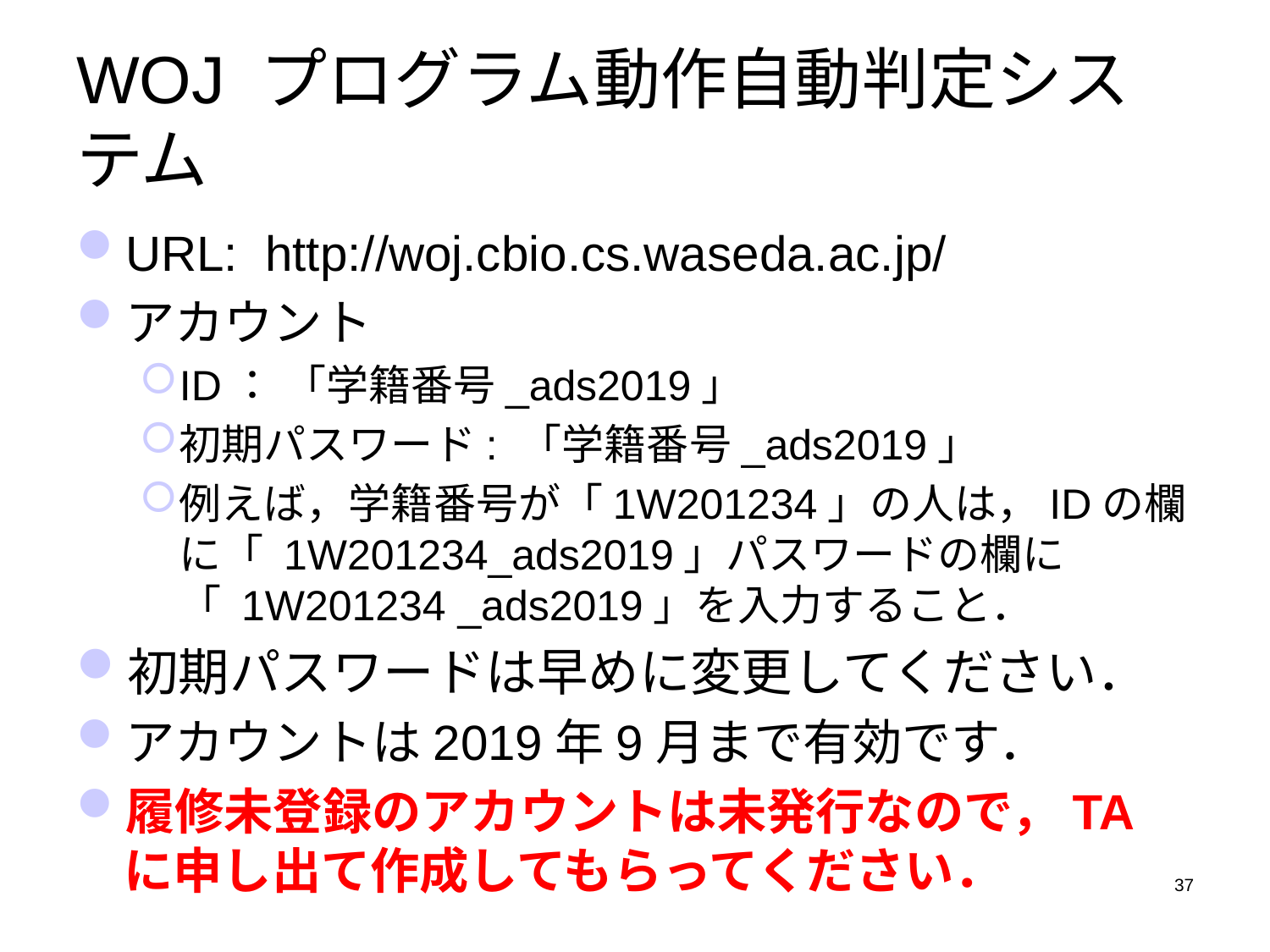

# WOJ プログラム動作自動判定システム
URL:  http://woj.cbio.cs.waseda.ac.jp/
アカウント
ID： 「学籍番号_ads2019」
初期パスワード: 「学籍番号_ads2019」
例えば，学籍番号が「1W201234」の人は，IDの欄に「 1W201234_ads2019」パスワードの欄に「 1W201234 _ads2019」を入力すること．
初期パスワードは早めに変更してください．
アカウントは2019年9月まで有効です．
履修未登録のアカウントは未発行なので，TAに申し出て作成してもらってください．
37